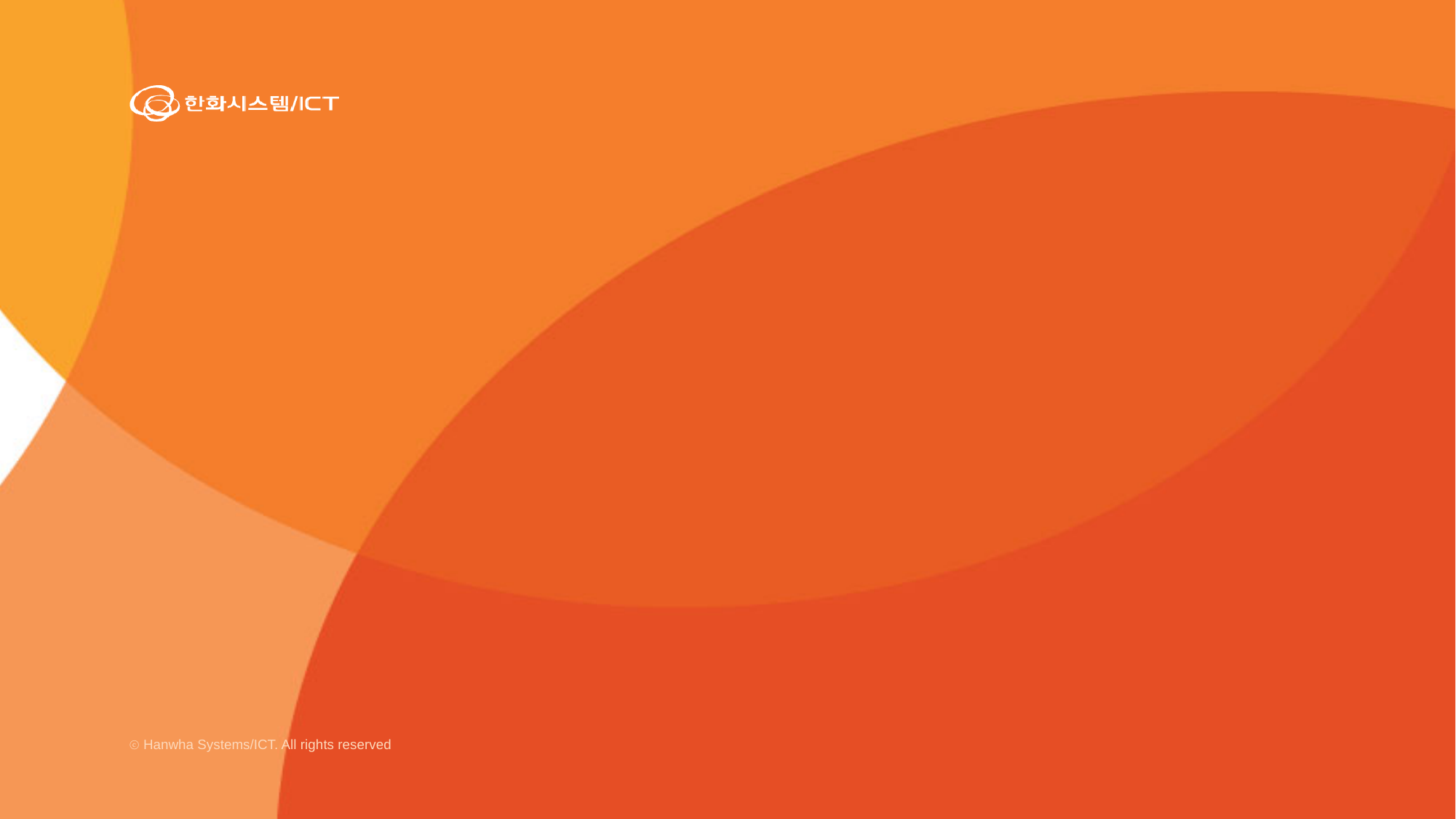

제조제품 불량률 감소를 위한 최적화 방안 탐색
5조
2025.07.25